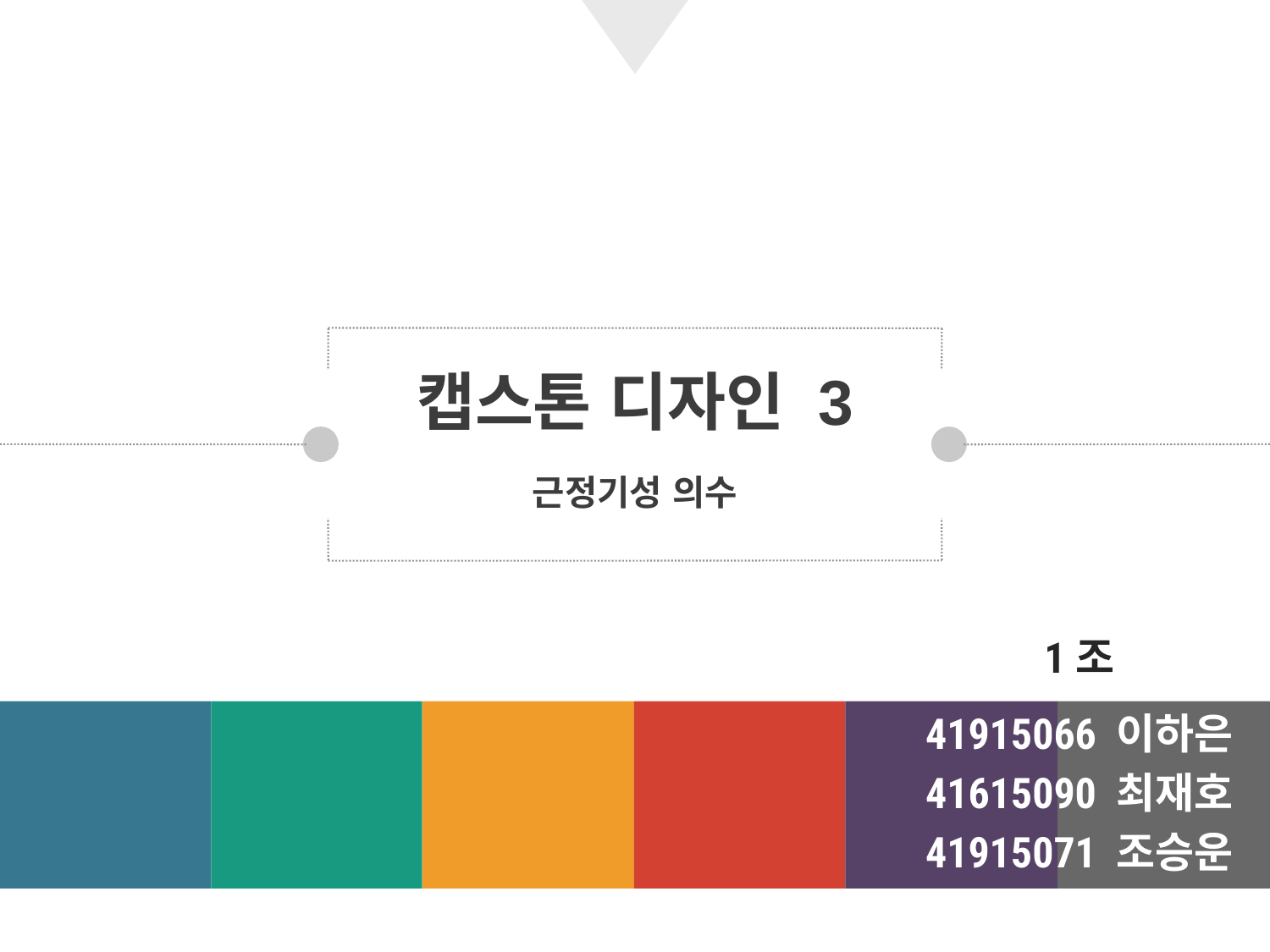

# 캡스톤 디자인 3
근정기성 의수
1조
41915066 이하은
41615090 최재호
41915071 조승운